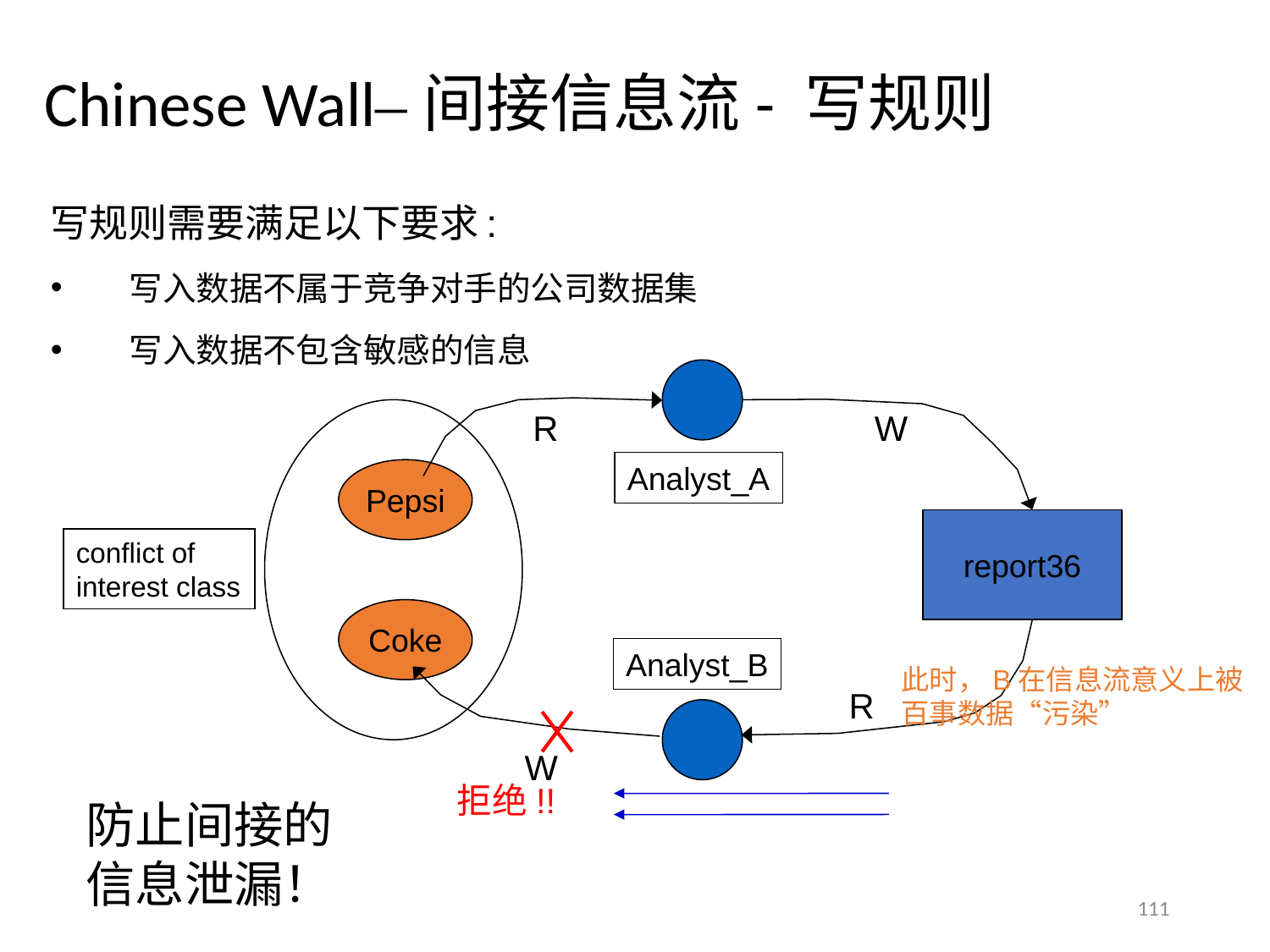

# Chinese Wall–间接信息流- 写规则
写规则需要满足以下要求:
写入数据不属于竞争对手的公司数据集
写入数据不包含敏感的信息

R
W
Analyst_A
Pepsi
report36
conflict of
interest class
Coke

Analyst_B
此时，B在信息流意义上被百事数据“污染”

R

W
拒绝!!
防止间接的信息泄漏！

111